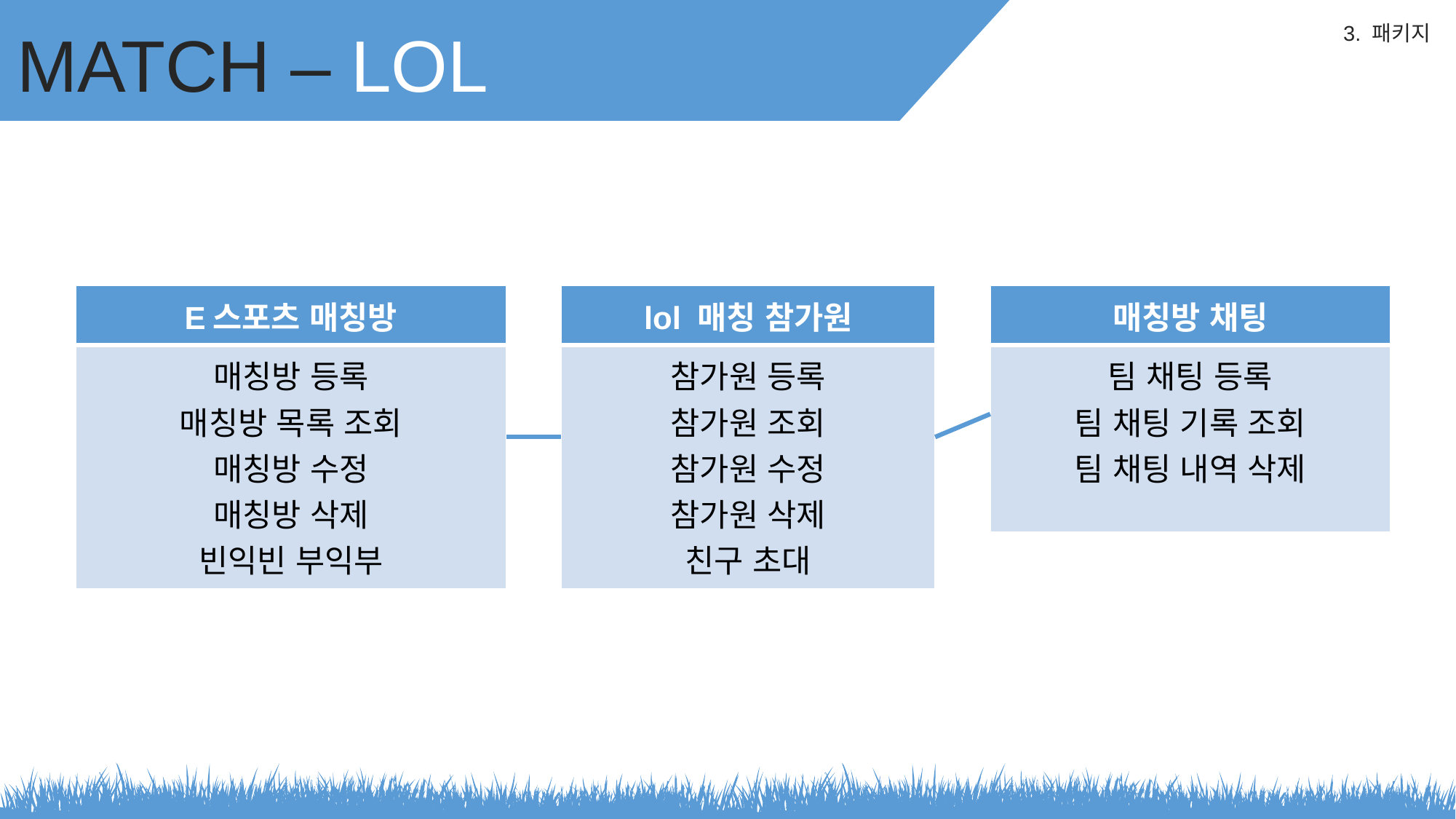

MATCH – LOL
3. 패키지
| E스포츠 매칭방 |
| --- |
| 매칭방 등록 매칭방 목록 조회 매칭방 수정 매칭방 삭제 빈익빈 부익부 |
| lol 매칭 참가원 |
| --- |
| 참가원 등록 참가원 조회 참가원 수정 참가원 삭제 친구 초대 |
| 매칭방 채팅 |
| --- |
| 팀 채팅 등록 팀 채팅 기록 조회 팀 채팅 내역 삭제 |